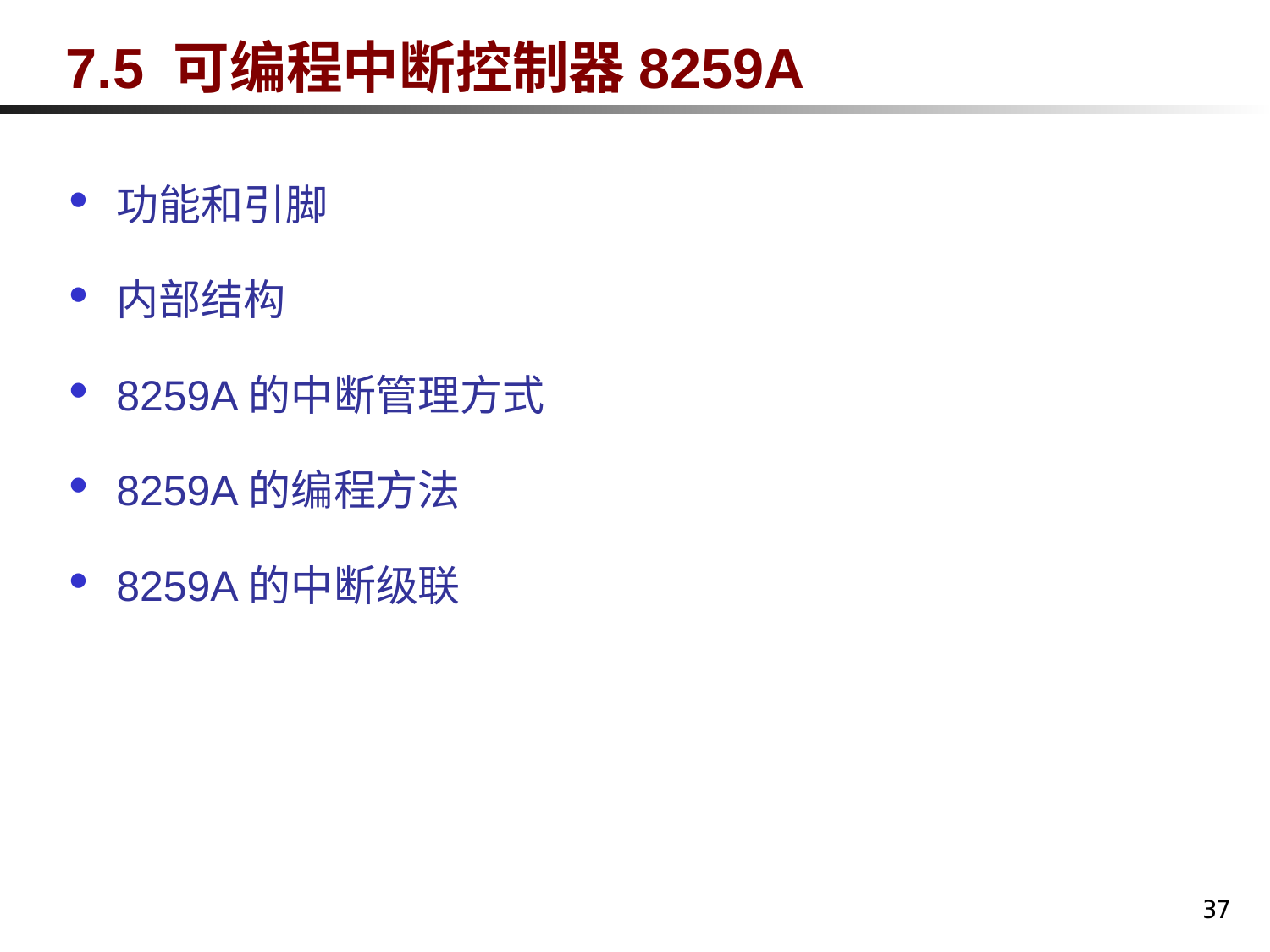

# 7.5 可编程中断控制器8259A
功能和引脚
内部结构
8259A的中断管理方式
8259A的编程方法
8259A的中断级联
37